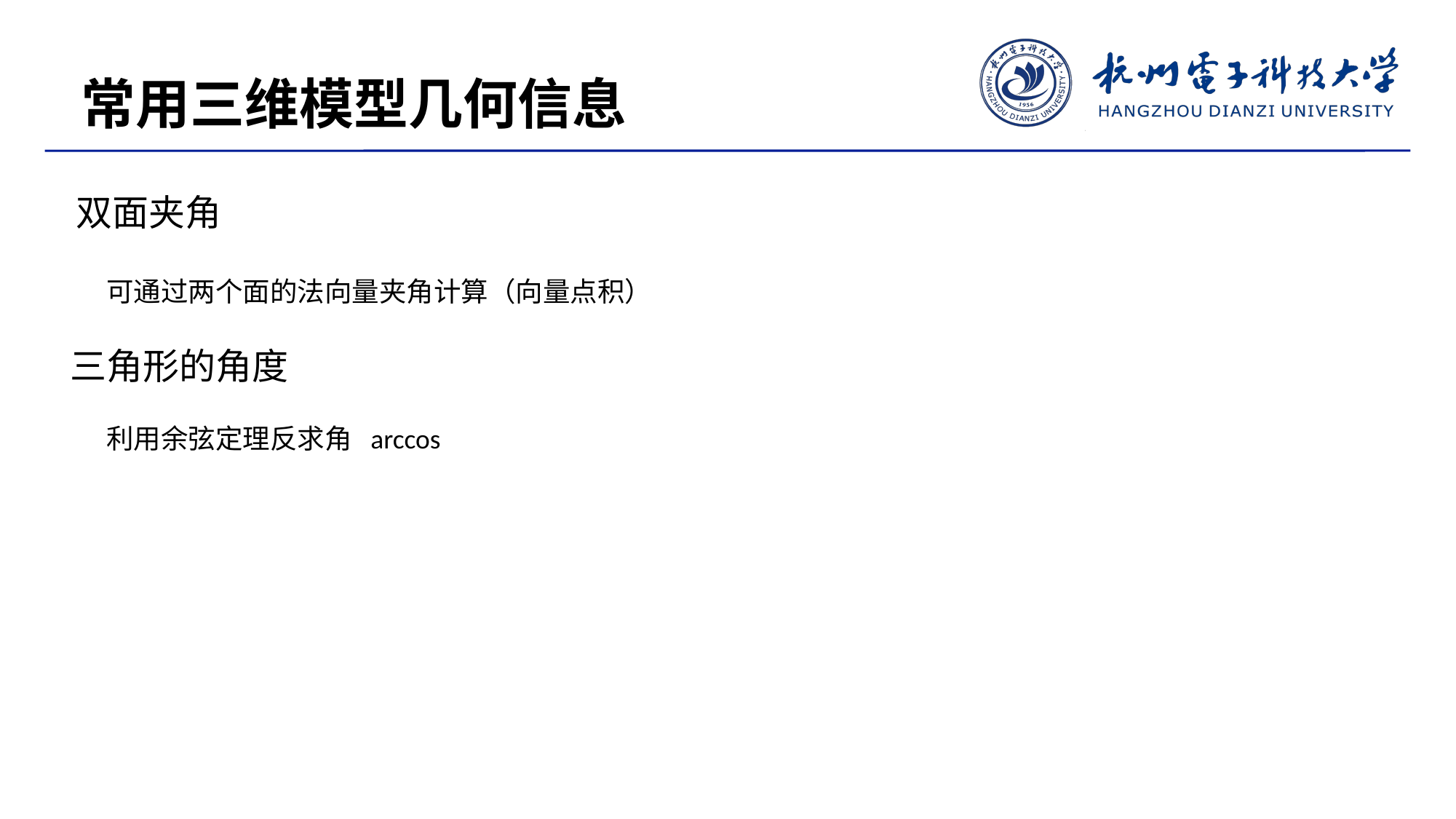

常用三维模型几何信息
双面夹角
可通过两个面的法向量夹角计算（向量点积）
三角形的角度
利用余弦定理反求角  arccos